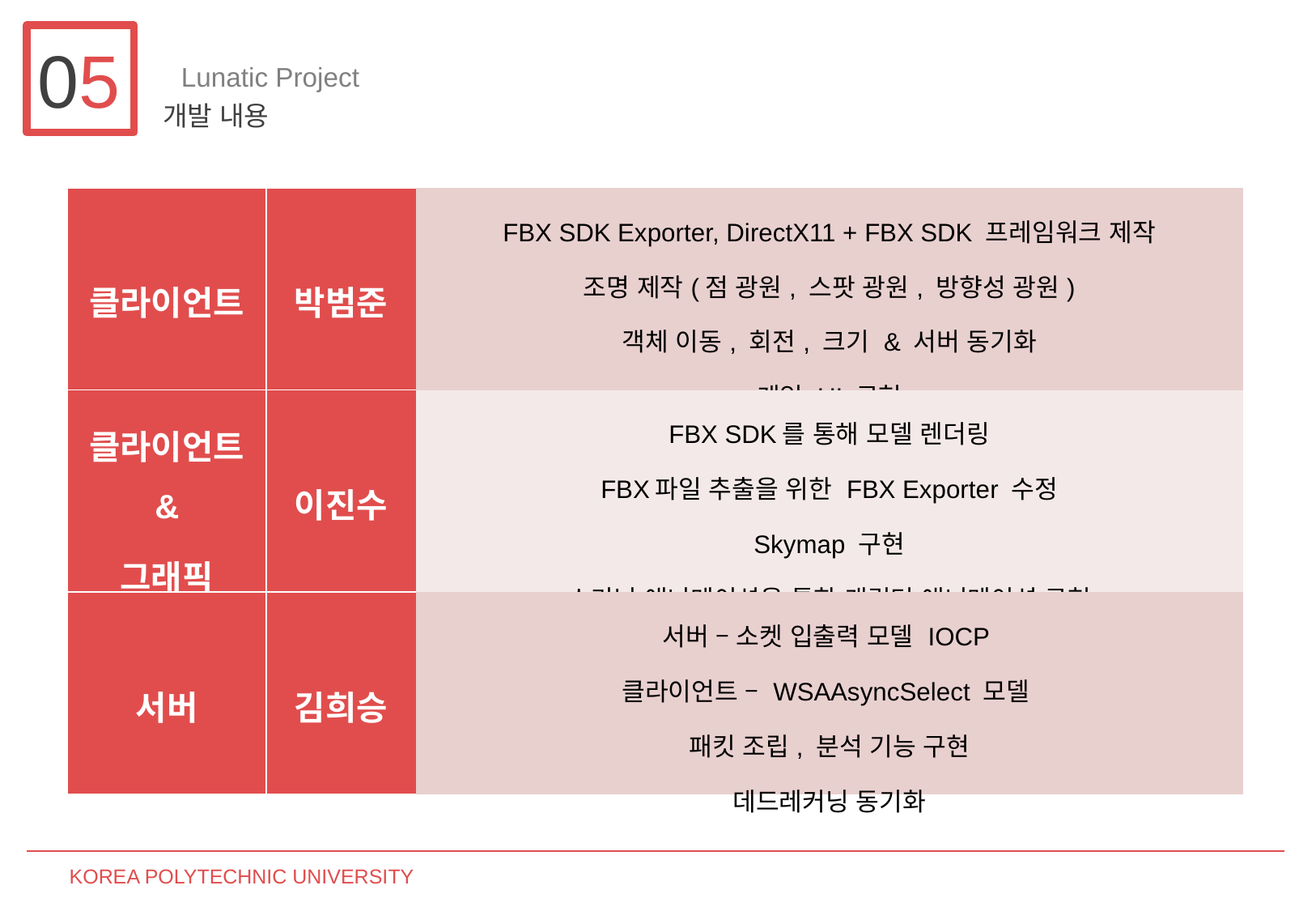

05
Lunatic Project
개발 내용
| 클라이언트 | 박범준 | FBX SDK Exporter, DirectX11 + FBX SDK 프레임워크 제작 조명 제작(점 광원, 스팟 광원, 방향성 광원) 객체 이동, 회전, 크기 & 서버 동기화 게임 UI 구현 |
| --- | --- | --- |
| 클라이언트 & 그래픽 | 이진수 | FBX SDK를 통해 모델 렌더링 FBX파일 추출을 위한 FBX Exporter 수정 Skymap 구현 스키닝 애니메이션을 통한 캐릭터 애니메이션 구현 |
| 서버 | 김희승 | 서버 – 소켓 입출력 모델 IOCP 클라이언트 – WSAAsyncSelect 모델 패킷 조립, 분석 기능 구현 데드레커닝 동기화 |
KOREA POLYTECHNIC UNIVERSITY